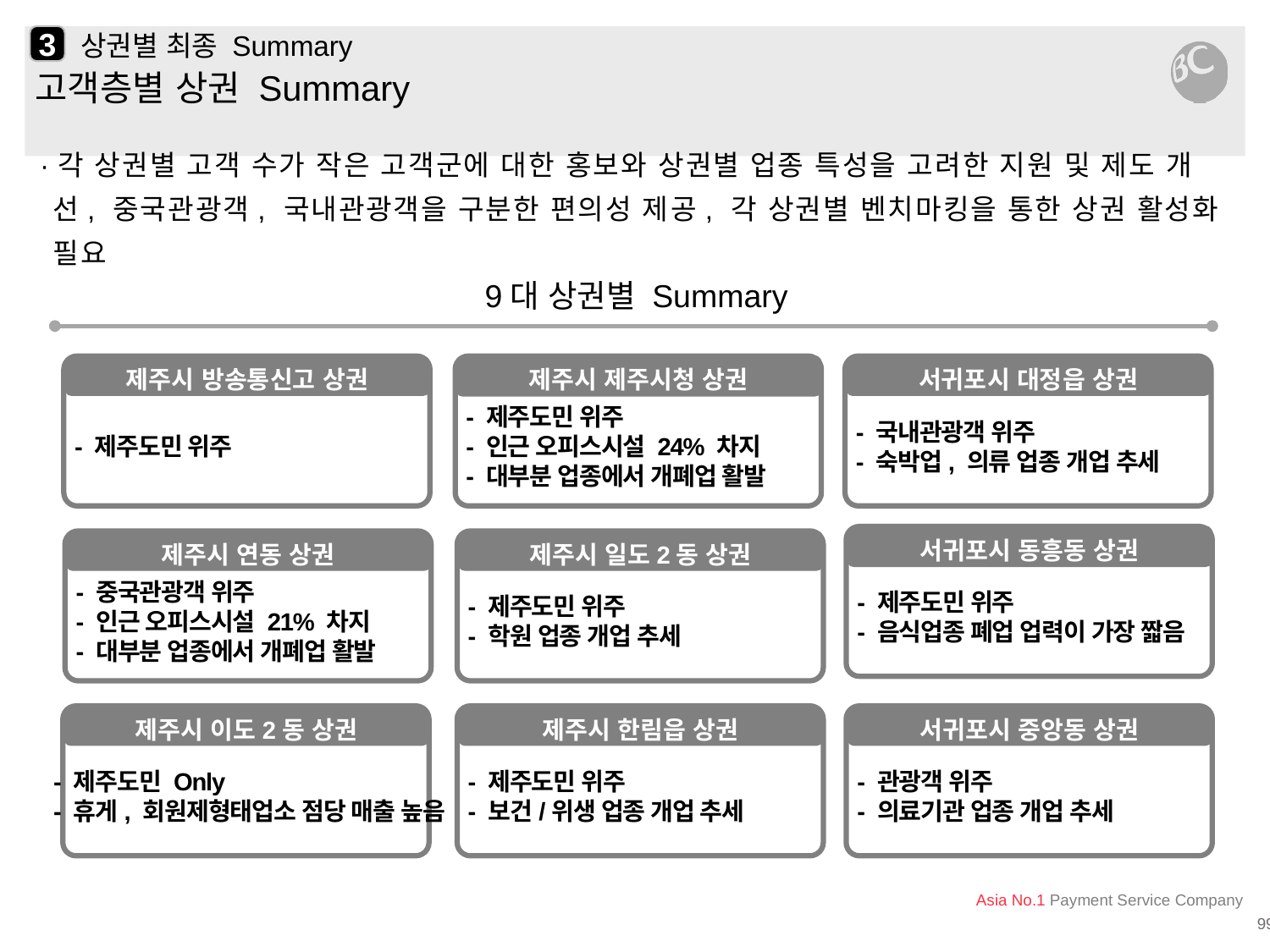

3
# 상권별 최종 Summary
고객층별 상권 Summary
·각 상권별 고객 수가 작은 고객군에 대한 홍보와 상권별 업종 특성을 고려한 지원 및 제도 개선, 중국관광객, 국내관광객을 구분한 편의성 제공, 각 상권별 벤치마킹을 통한 상권 활성화 필요
9대 상권별 Summary

 - 제주도민 위주

 - 제주도민 위주
 - 인근 오피스시설 24% 차지
 - 대부분 업종에서 개폐업 활발
제주시 방송통신고 상권
제주시 제주시청 상권

 - 국내관광객 위주
 - 숙박업, 의류 업종 개업 추세
서귀포시 대정읍 상권

 - 제주도민 위주
 - 음식업종 폐업 업력이 가장 짧음
서귀포시 동흥동 상권

 - 중국관광객 위주
 - 인근 오피스시설 21% 차지
 - 대부분 업종에서 개폐업 활발

 - 제주도민 위주
 - 학원 업종 개업 추세
제주시 연동 상권
제주시 일도2동 상권

 - 제주도민 Only
 - 휴게, 회원제형태업소 점당 매출 높음

 - 제주도민 위주
 - 보건/위생 업종 개업 추세

 - 관광객 위주
 - 의료기관 업종 개업 추세
제주시 이도2동 상권
제주시 한림읍 상권
서귀포시 중앙동 상권